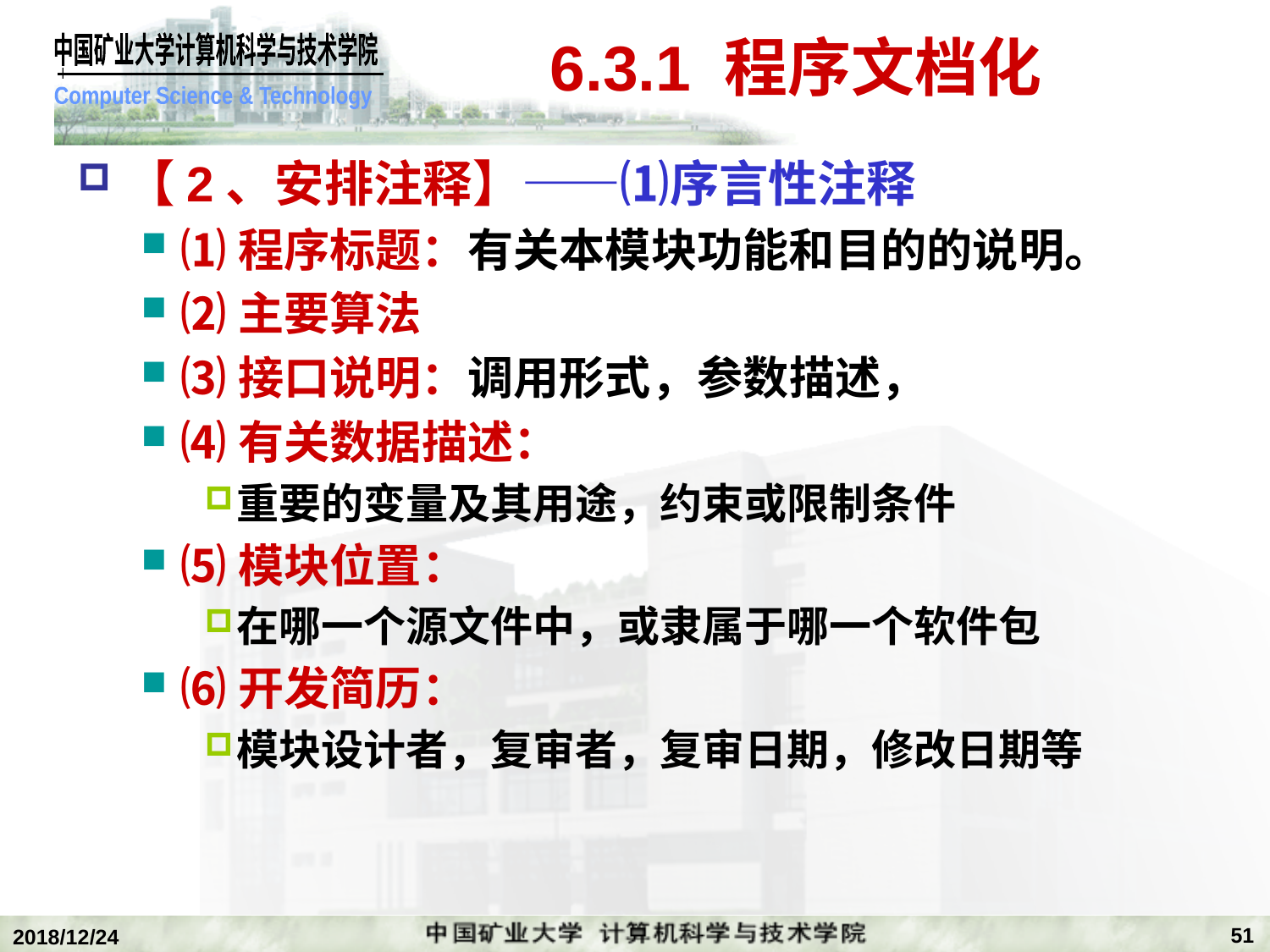

# 6.3.1 程序文档化
【2、安排注释】——⑴序言性注释
⑴程序标题：有关本模块功能和目的的说明。
⑵主要算法
⑶接口说明：调用形式，参数描述，
⑷有关数据描述：
重要的变量及其用途，约束或限制条件
⑸模块位置：
在哪一个源文件中，或隶属于哪一个软件包
⑹开发简历：
模块设计者，复审者，复审日期，修改日期等
51
2018/12/24